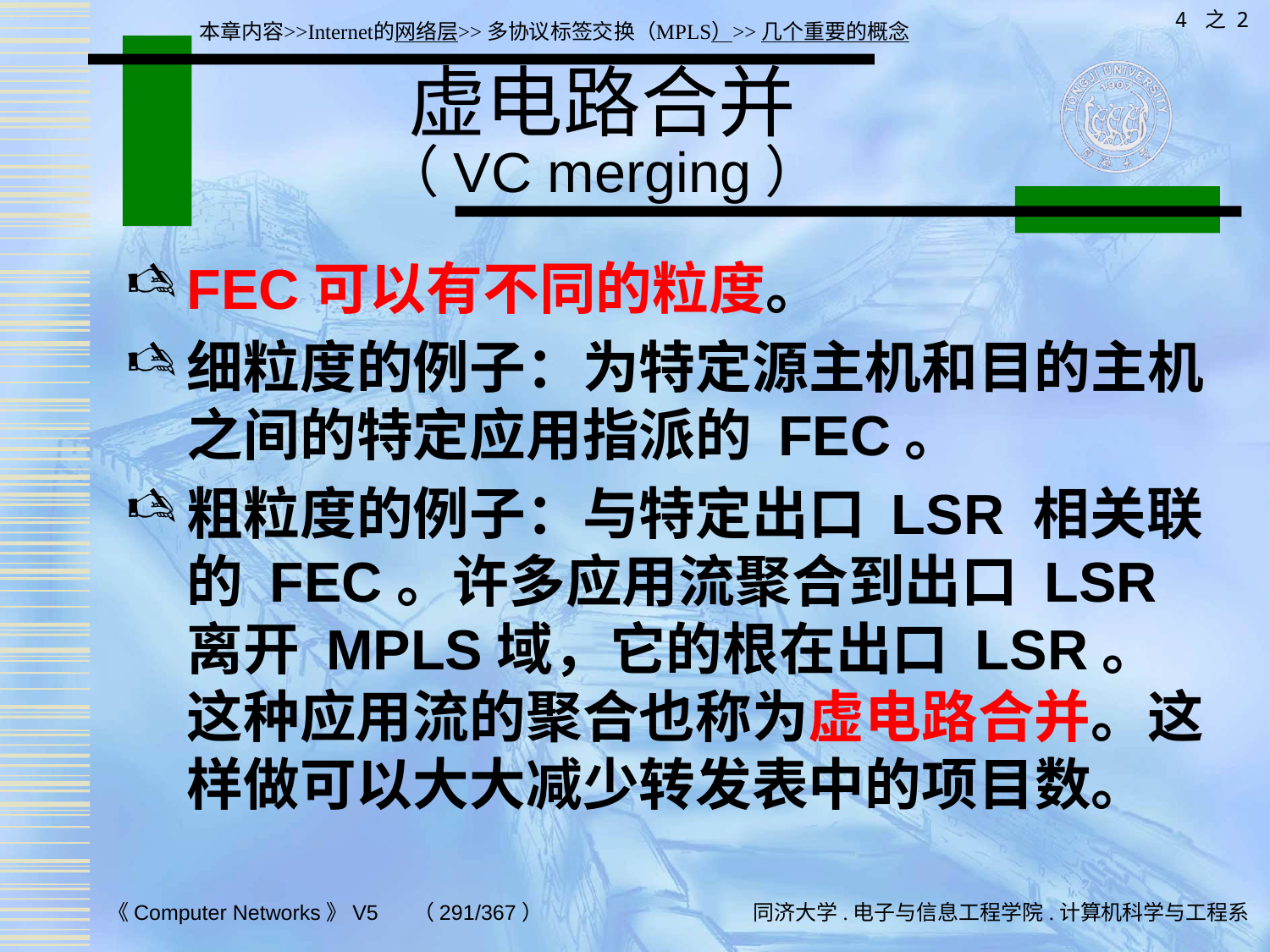

4 之 2
本章内容>>Internet的网络层>>多协议标签交换（MPLS）>>几个重要的概念
# 虚电路合并 （VC merging）
FEC可以有不同的粒度。
细粒度的例子：为特定源主机和目的主机之间的特定应用指派的 FEC。
粗粒度的例子：与特定出口 LSR 相关联的 FEC。许多应用流聚合到出口 LSR 离开 MPLS域，它的根在出口 LSR。这种应用流的聚合也称为虚电路合并。这样做可以大大减少转发表中的项目数。